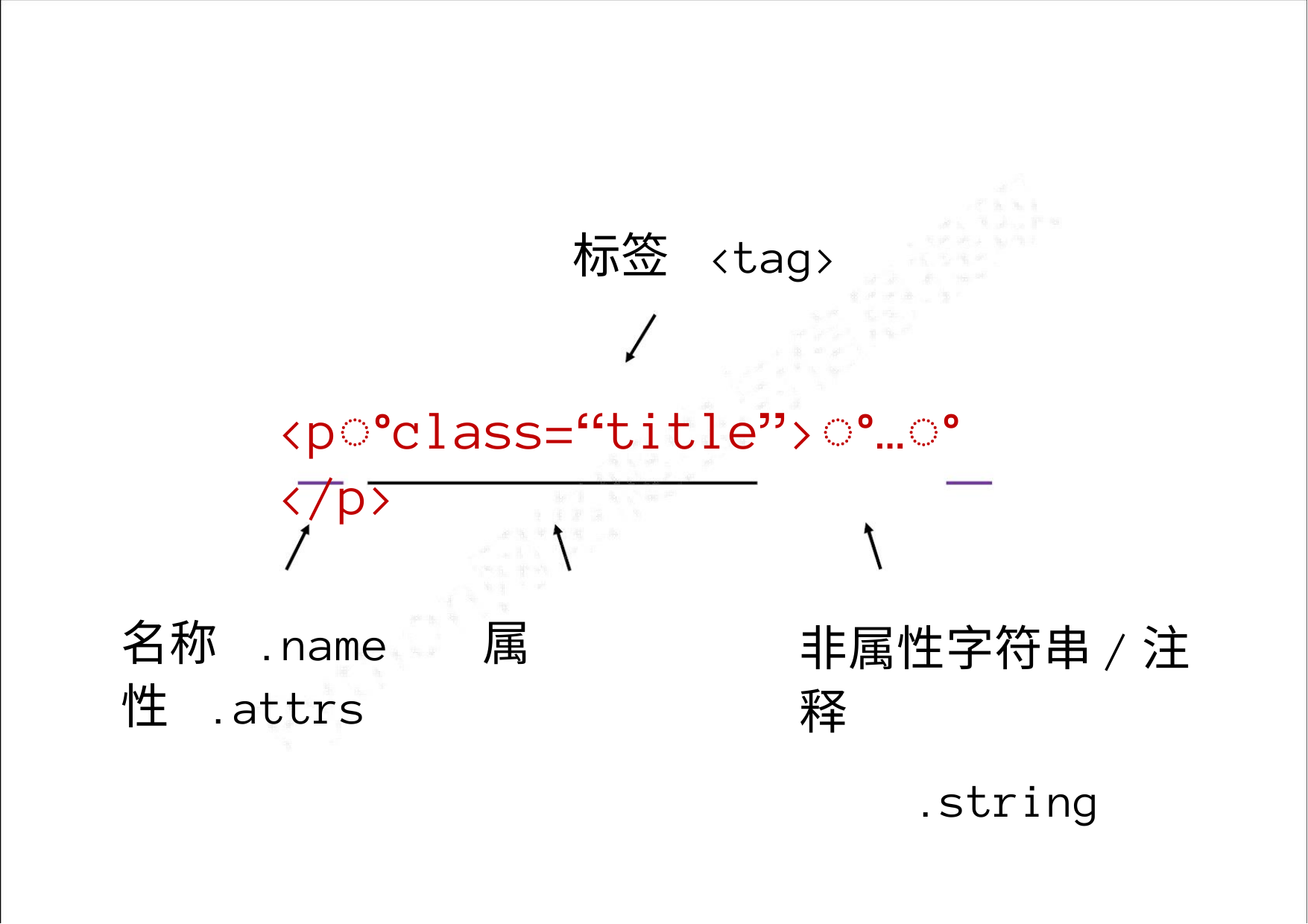

标签 <tag>
<pꢀclass=“title”>ꢀ…ꢀ</p>
名称 .name 属性 .attrs
非属性字符串/注释
.string